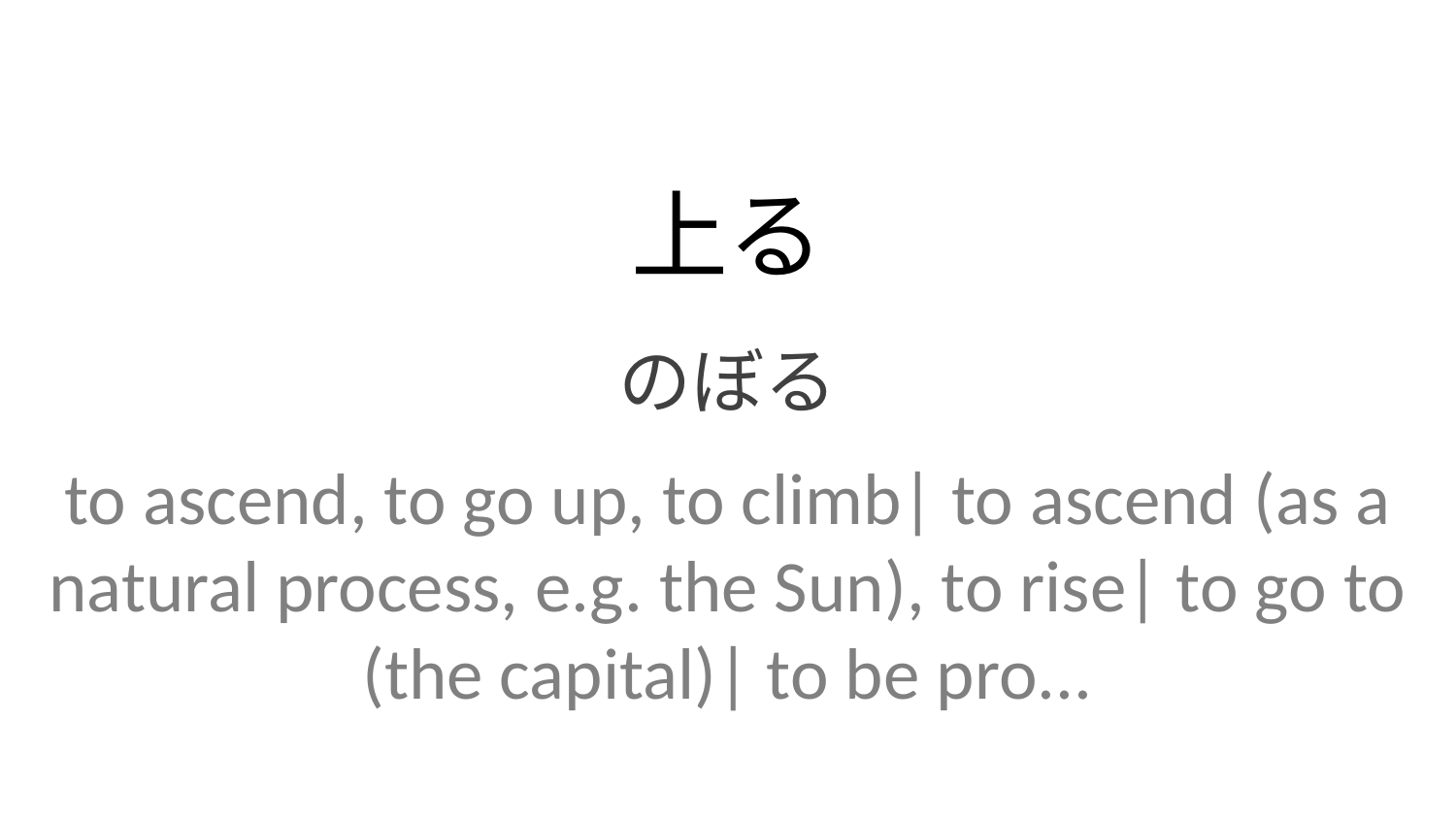

上る

のぼる
to ascend, to go up, to climb| to ascend (as a natural process, e.g. the Sun), to rise| to go to (the capital)| to be pro...